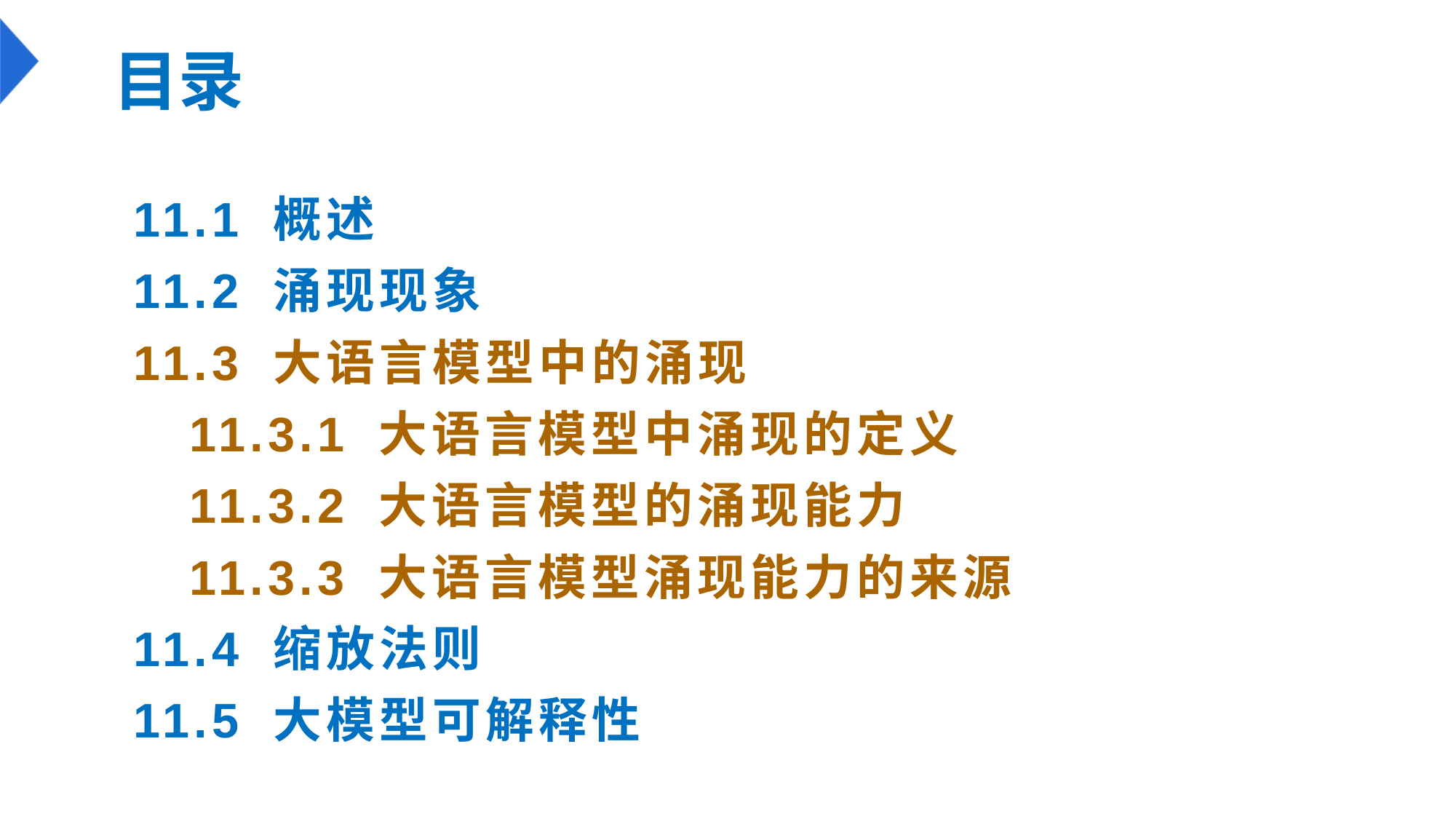

目录
# 11.1 概述 11.2 涌现现象 11.3 大语言模型中的涌现 ﻿   11.3.1 大语言模型中涌现的定义 ﻿   11.3.2 大语言模型的涌现能力 ﻿   11.3.3 大语言模型涌现能力的来源 11.4 缩放法则 11.5 大模型可解释性